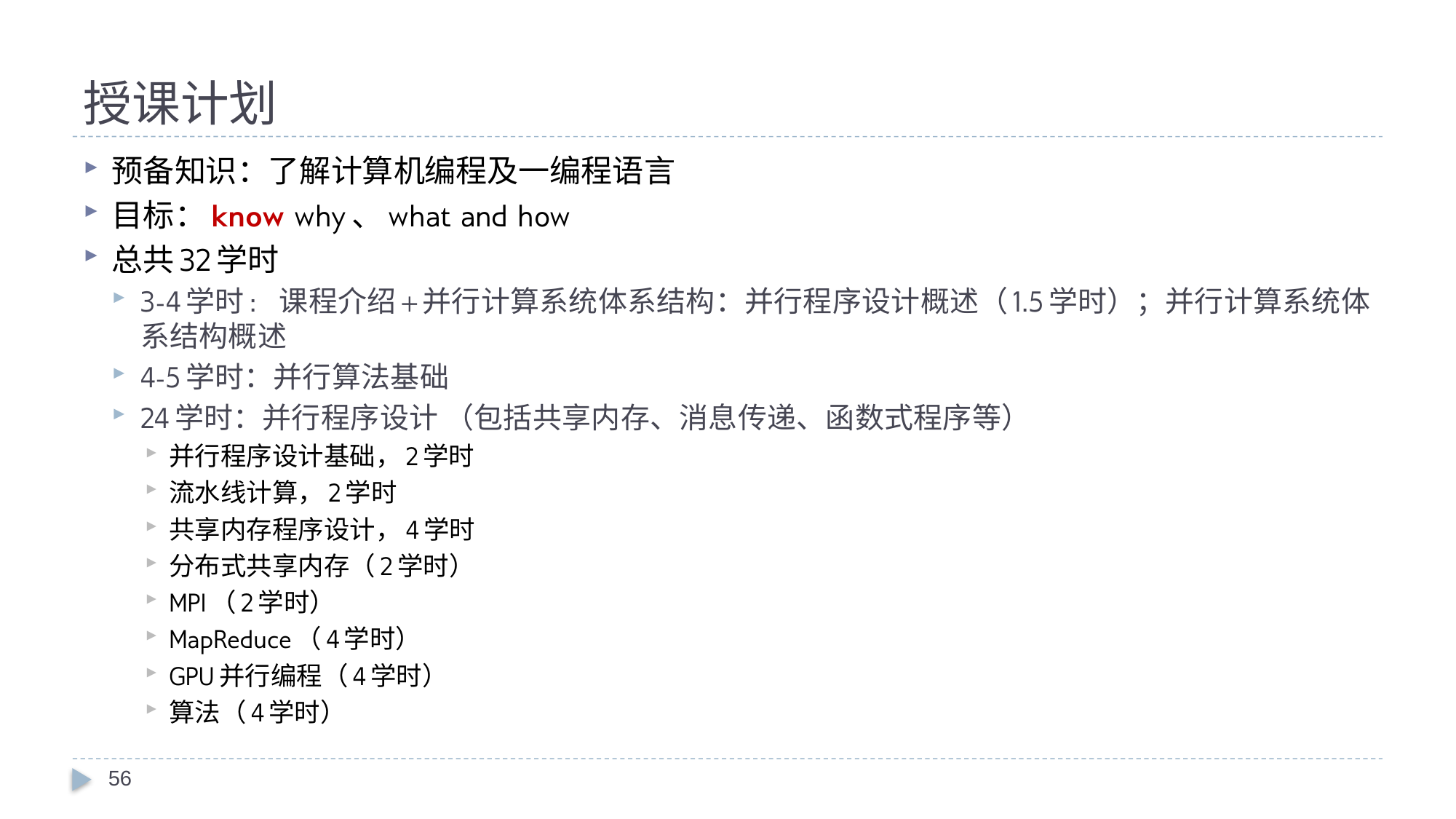

# 授课计划
预备知识：了解计算机编程及一编程语言
目标：know why、what and how
总共32学时
3-4学时:  课程介绍+并行计算系统体系结构：并行程序设计概述（1.5学时）；并行计算系统体系结构概述
4-5学时：并行算法基础
24学时：并行程序设计 （包括共享内存、消息传递、函数式程序等）
并行程序设计基础，2学时
流水线计算，2学时
共享内存程序设计，4学时
分布式共享内存（2学时）
MPI（2学时）
MapReduce（4学时）
GPU并行编程（4学时）
算法（4学时）
56